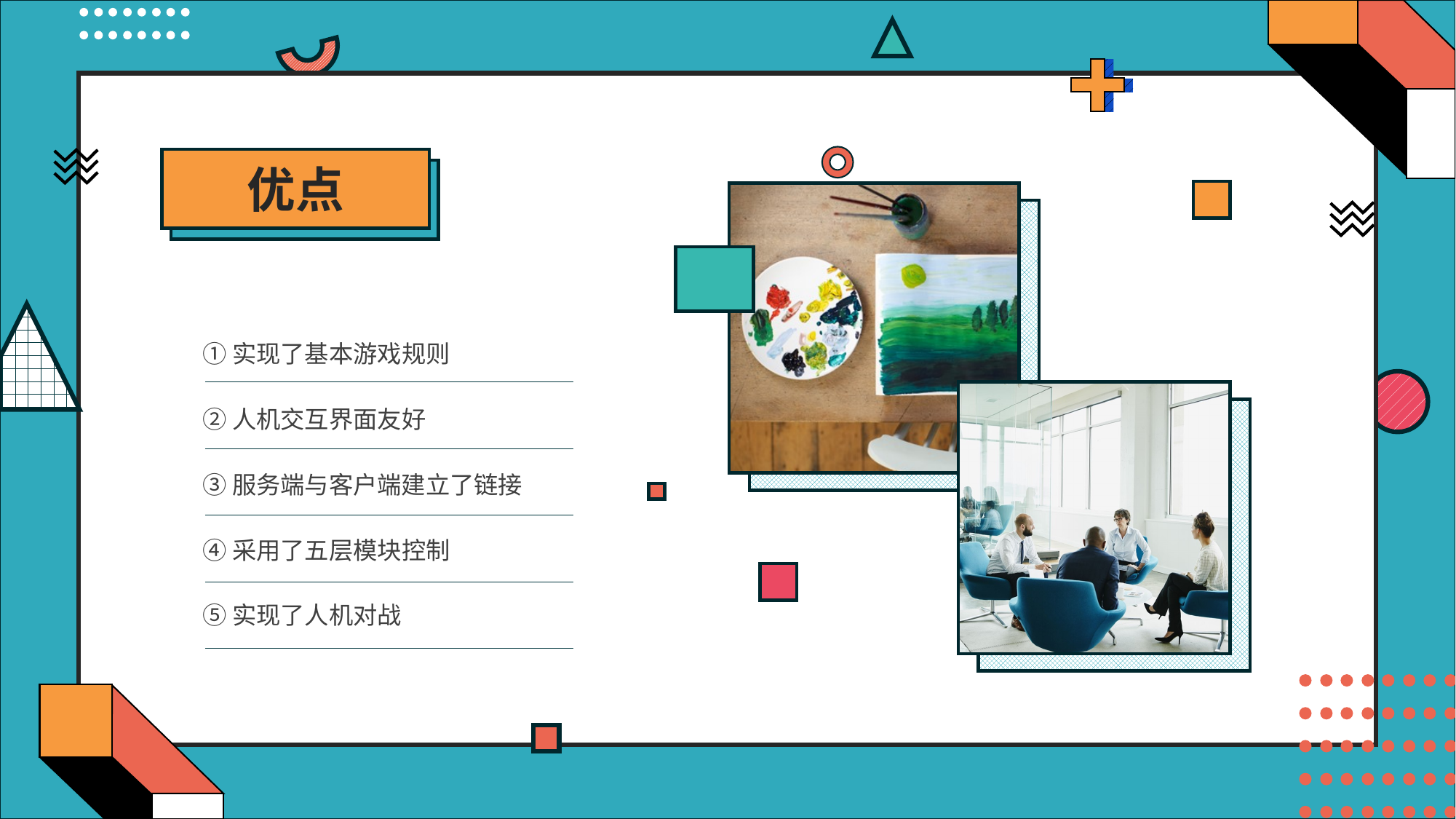

优点

①实现了基本游戏规则

②人机交互界面友好

③服务端与客户端建立了链接

④采用了五层模块控制

⑤实现了人机对战